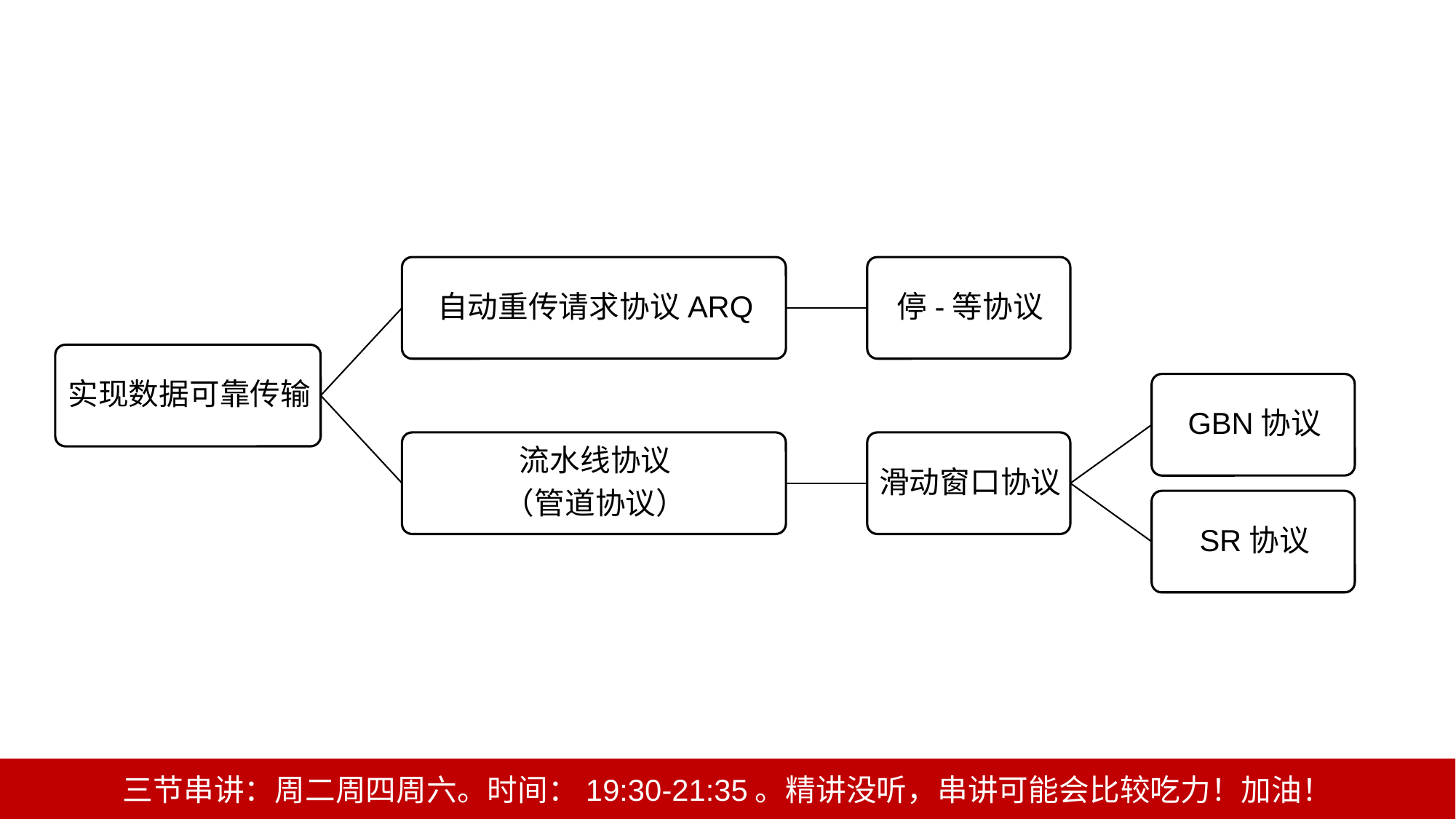

实现数据可靠传输

自动重传请求协议ARQ

停-等协议

流水线协议
（管道协议）

滑动窗口协议

GBN协议

SR协议